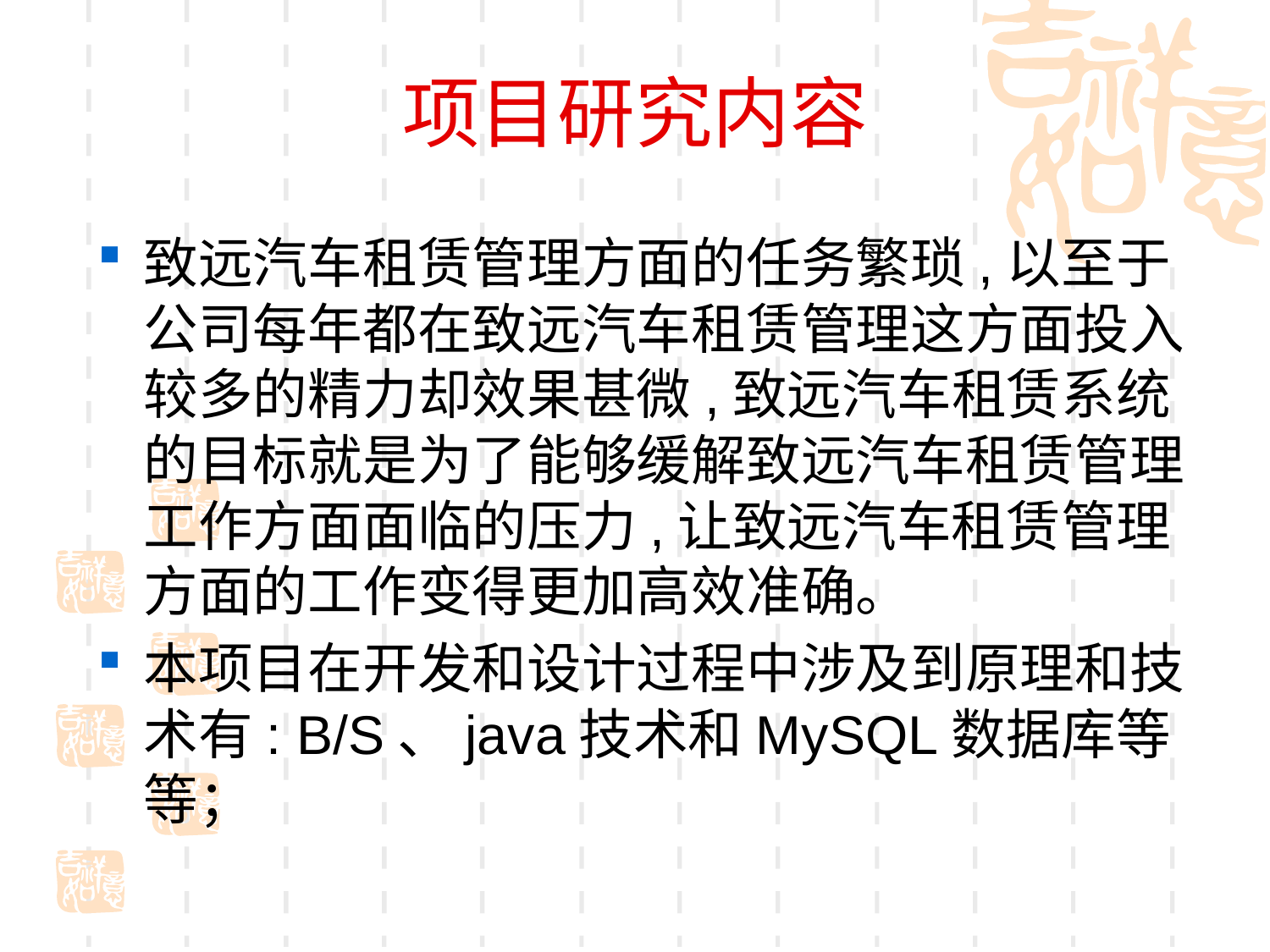

# 项目研究内容
致远汽车租赁管理方面的任务繁琐,以至于公司每年都在致远汽车租赁管理这方面投入较多的精力却效果甚微,致远汽车租赁系统的目标就是为了能够缓解致远汽车租赁管理工作方面面临的压力,让致远汽车租赁管理方面的工作变得更加高效准确。
本项目在开发和设计过程中涉及到原理和技术有: B/S、java技术和MySQL数据库等等；